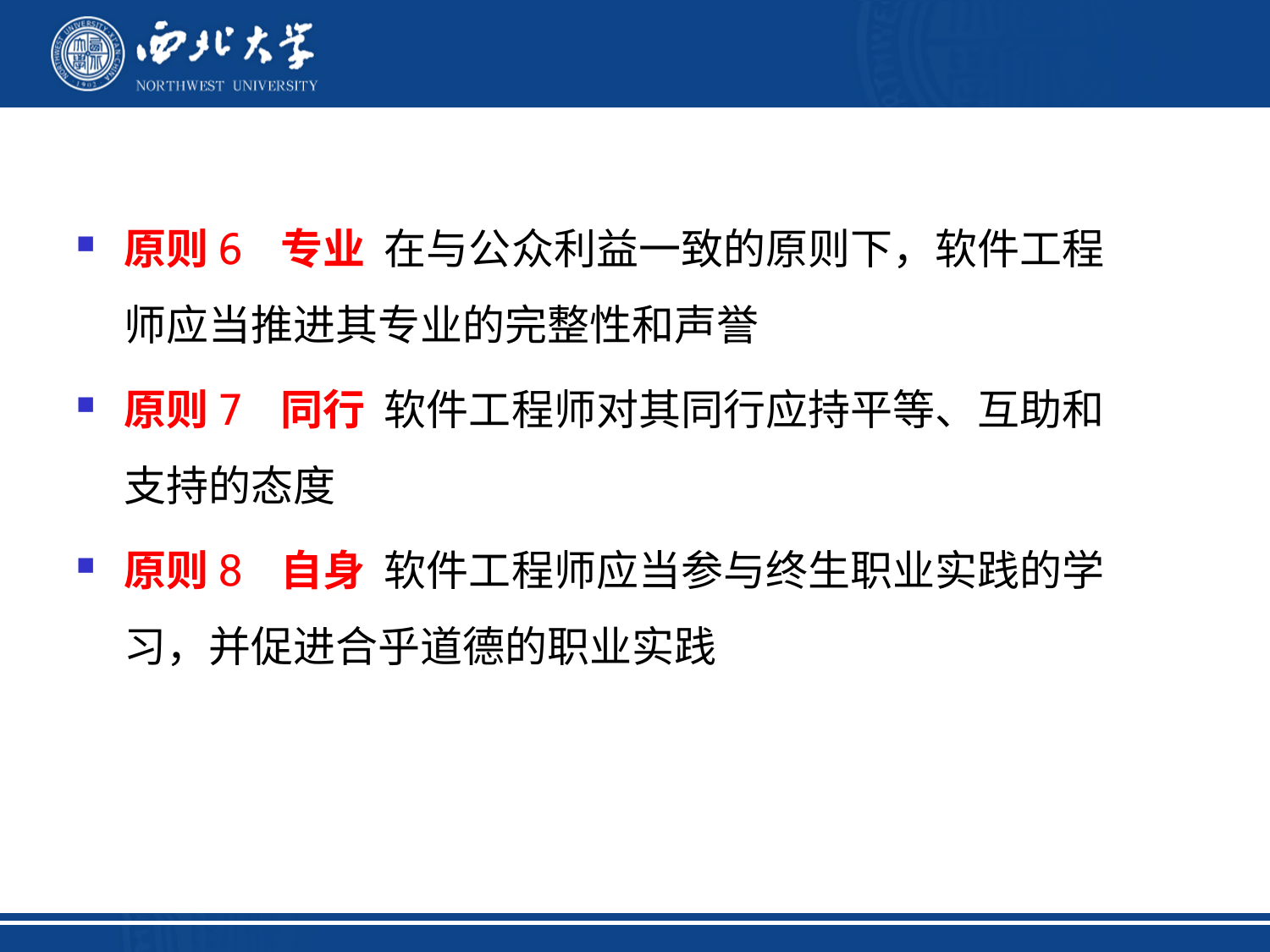

原则6  专业  在与公众利益一致的原则下，软件工程师应当推进其专业的完整性和声誉
原则7  同行  软件工程师对其同行应持平等、互助和支持的态度
原则8  自身  软件工程师应当参与终生职业实践的学习，并促进合乎道德的职业实践